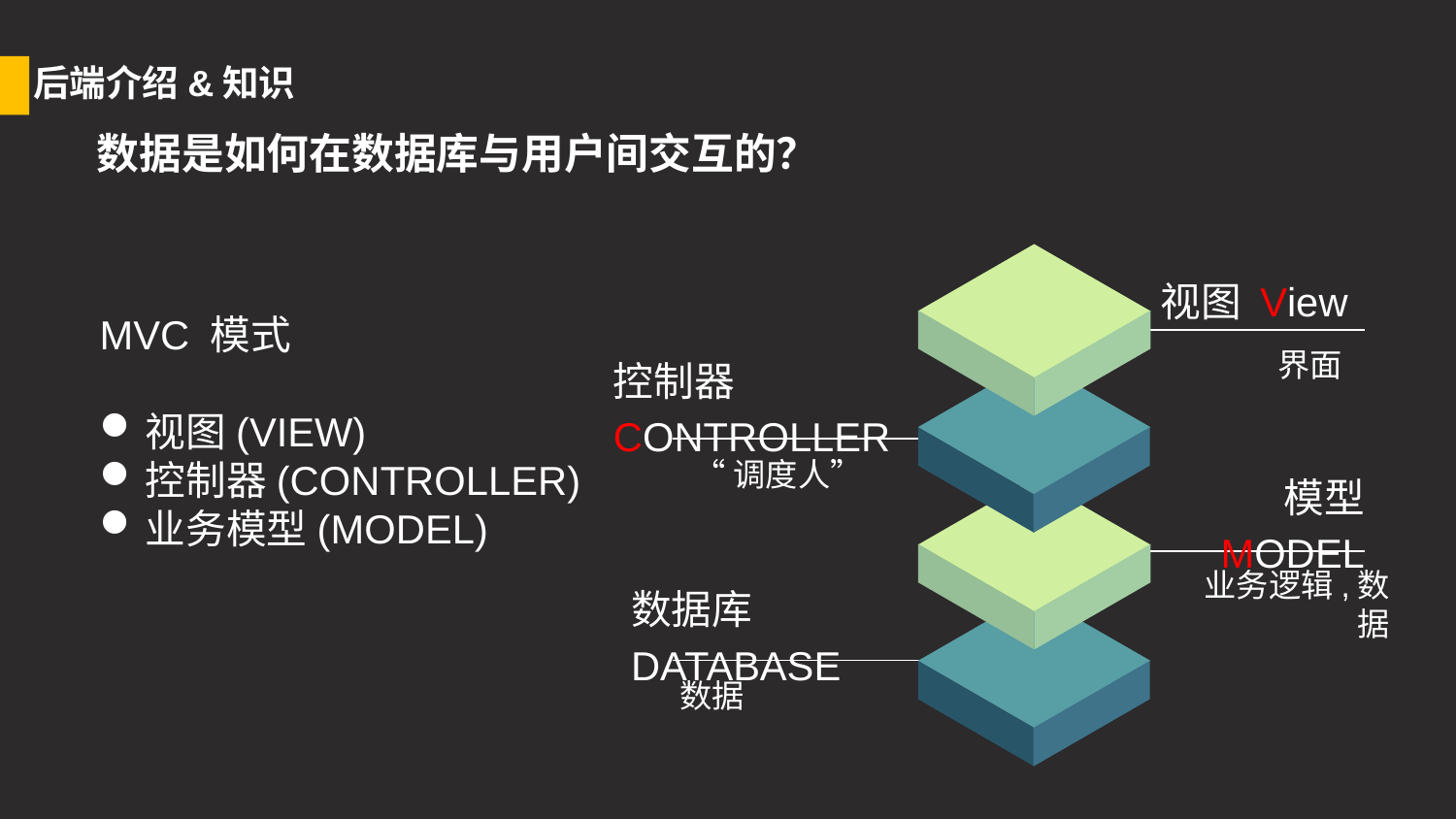

后端介绍&知识

数据是如何在数据库与用户间交互的？

视图 View
MVC 模式

视图(VIEW)
控制器(CONTROLLER)
业务模型(MODEL)
界面

控制器 CONTROLLER
“调度人”

模型 MODEL
业务逻辑,数据

数据库 DATABASE
数据